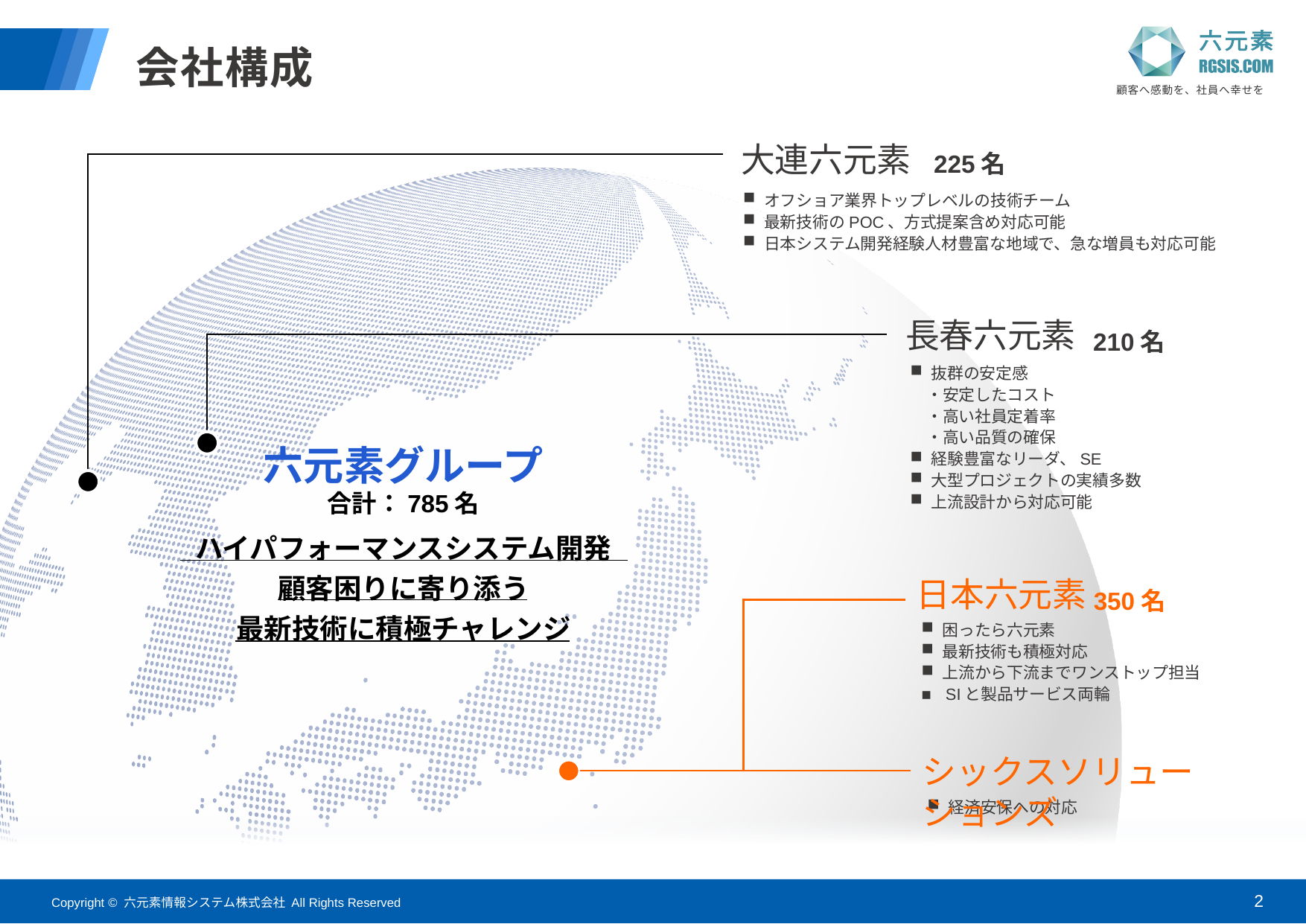

# 会社構成
大連六元素
225名
オフショア業界トップレベルの技術チーム
最新技術のPOC、方式提案含め対応可能
日本システム開発経験人材豊富な地域で、急な増員も対応可能
長春六元素
210名
抜群の安定感
　・安定したコスト
　・高い社員定着率
　・高い品質の確保
経験豊富なリーダ、SE
大型プロジェクトの実績多数
上流設計から対応可能

六元素グループ

合計：785名
ハイパフォーマンスシステム開発
顧客困りに寄り添う
最新技術に積極チャレンジ
日本六元素
350名
困ったら六元素
最新技術も積極対応
上流から下流までワンストップ担当
■	 SIと製品サービス両輪
シックスソリューションズ

経済安保への対応

2